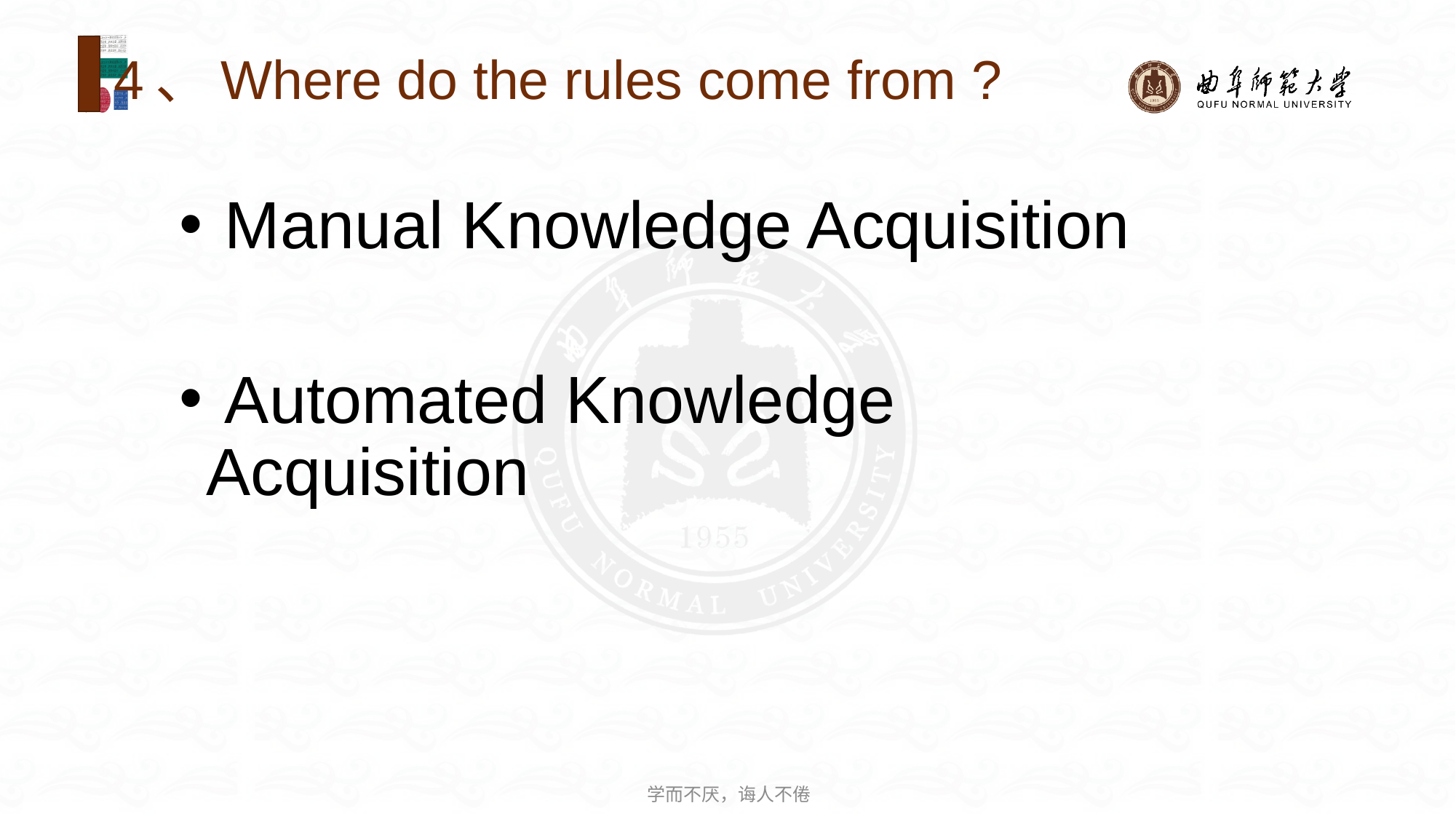

# 4、Where do the rules come from ?
 Manual Knowledge Acquisition

 Automated Knowledge Acquisition
学而不厌，诲人不倦
25